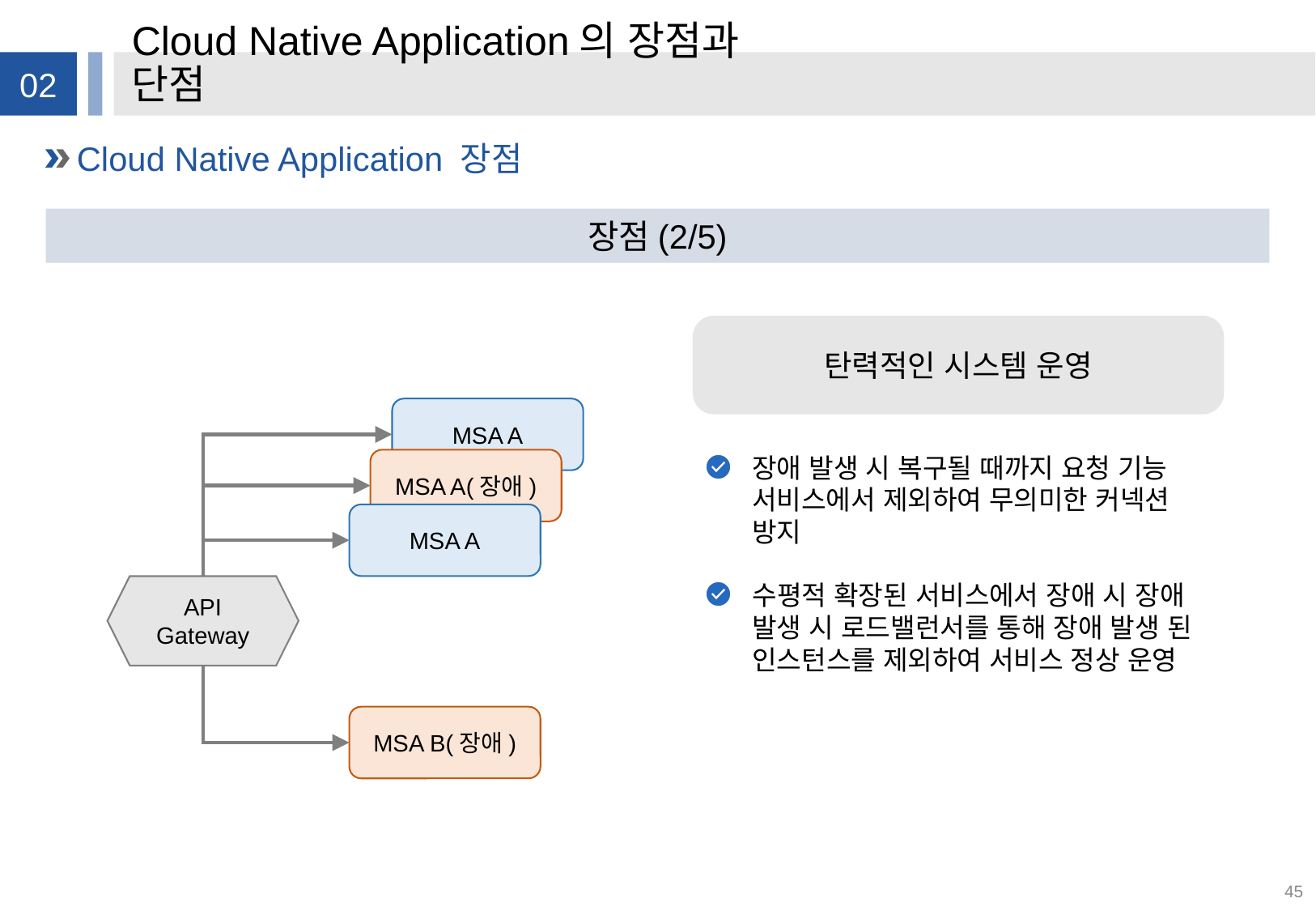

# Cloud Native Application의 장점과 단점
02
Cloud Native Application 장점
장점(2/5)
탄력적인 시스템 운영
MSA A
장애 발생 시 복구될 때까지 요청 기능 서비스에서 제외하여 무의미한 커넥션 방지
수평적 확장된 서비스에서 장애 시 장애 발생 시 로드밸런서를 통해 장애 발생 된 인스턴스를 제외하여 서비스 정상 운영
MSA A(장애)
MSA A
API
Gateway

MSA B(장애)
45